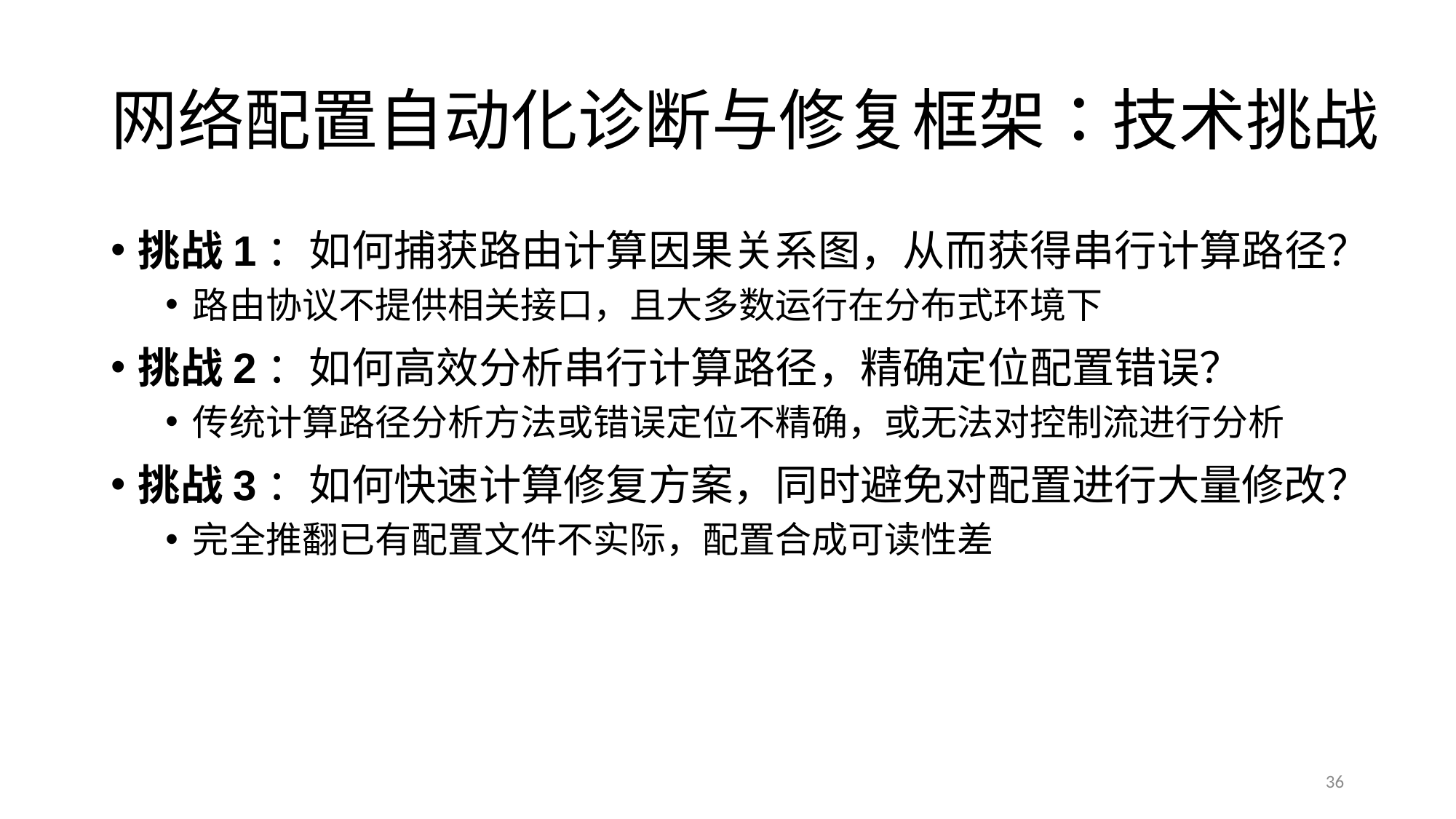

# 网络配置自动化诊断与修复框架：技术挑战
挑战1：如何捕获路由计算因果关系图，从而获得串行计算路径？
路由协议不提供相关接口，且大多数运行在分布式环境下
挑战2：如何高效分析串行计算路径，精确定位配置错误？
传统计算路径分析方法或错误定位不精确，或无法对控制流进行分析
挑战3：如何快速计算修复方案，同时避免对配置进行大量修改？
完全推翻已有配置文件不实际，配置合成可读性差
36